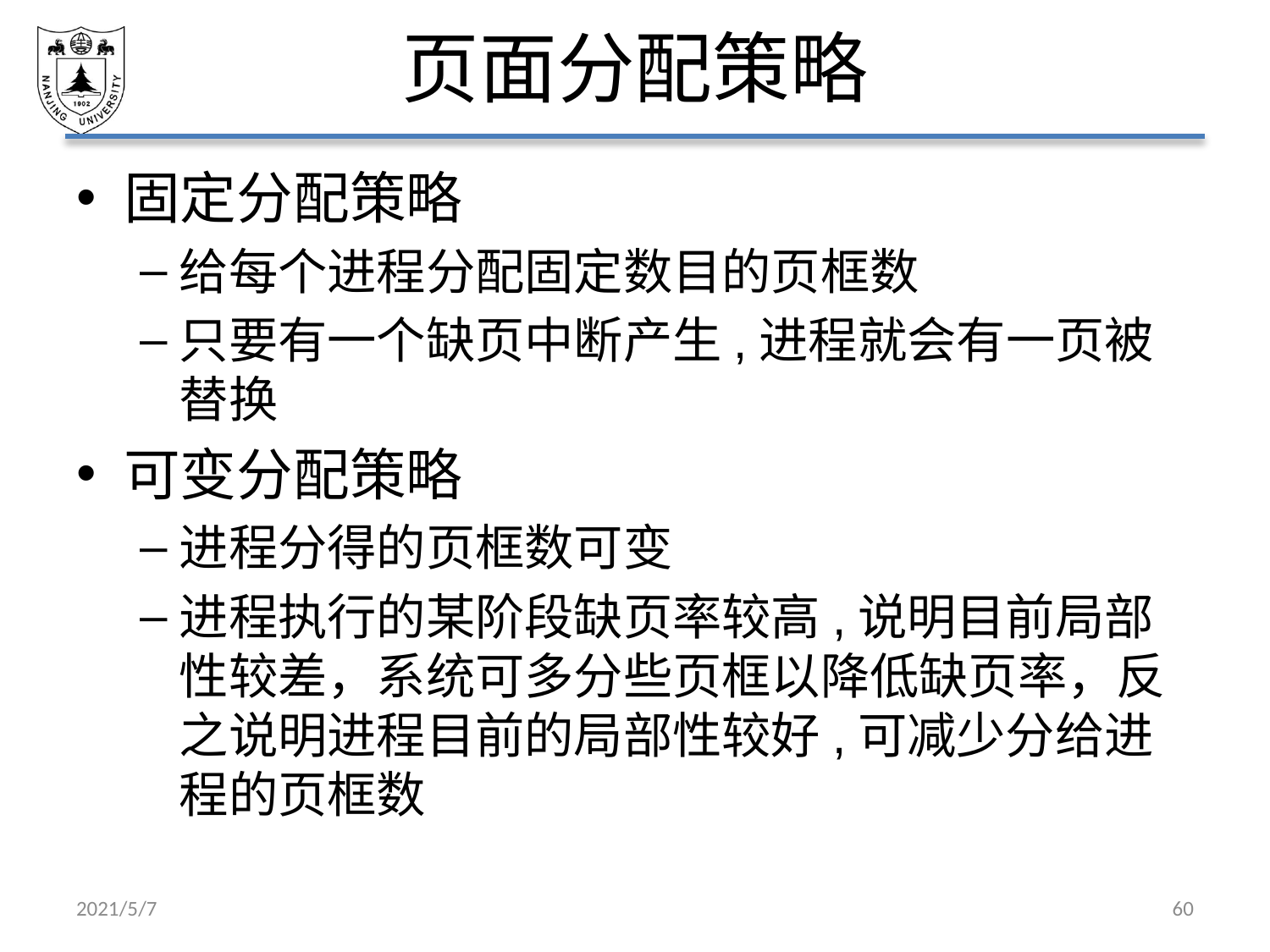

# 页面分配策略
固定分配策略
给每个进程分配固定数目的页框数
只要有一个缺页中断产生,进程就会有一页被替换
可变分配策略
进程分得的页框数可变
进程执行的某阶段缺页率较高,说明目前局部性较差，系统可多分些页框以降低缺页率，反之说明进程目前的局部性较好,可减少分给进程的页框数

2021/5/7
60